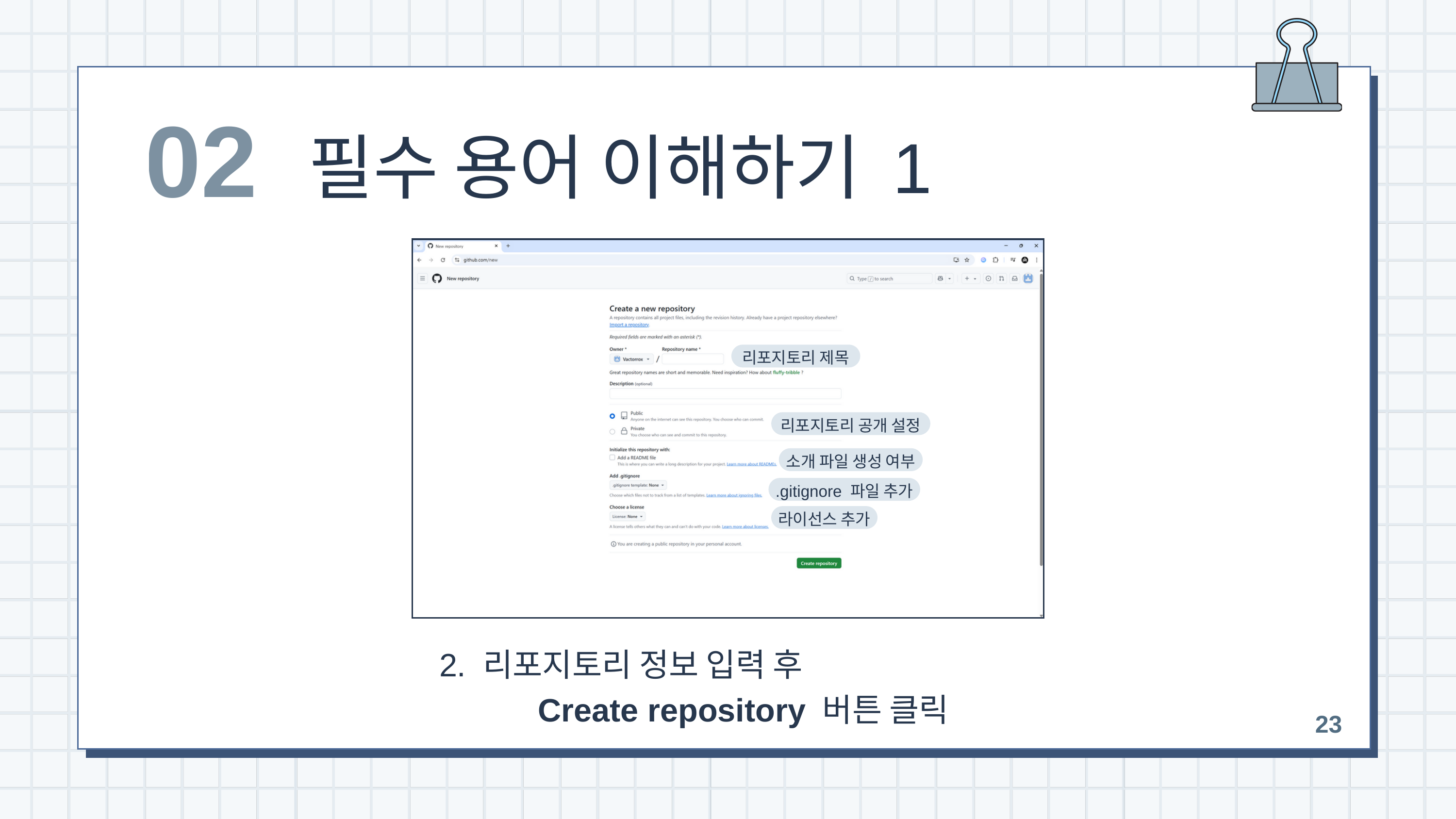

02
필수 용어 이해하기 1

리포지토리 제목

리포지토리 공개 설정

소개 파일 생성 여부

.gitignore 파일 추가

라이선스 추가
   2. 리포지토리 정보 입력 후
              Create repository 버튼 클릭
23